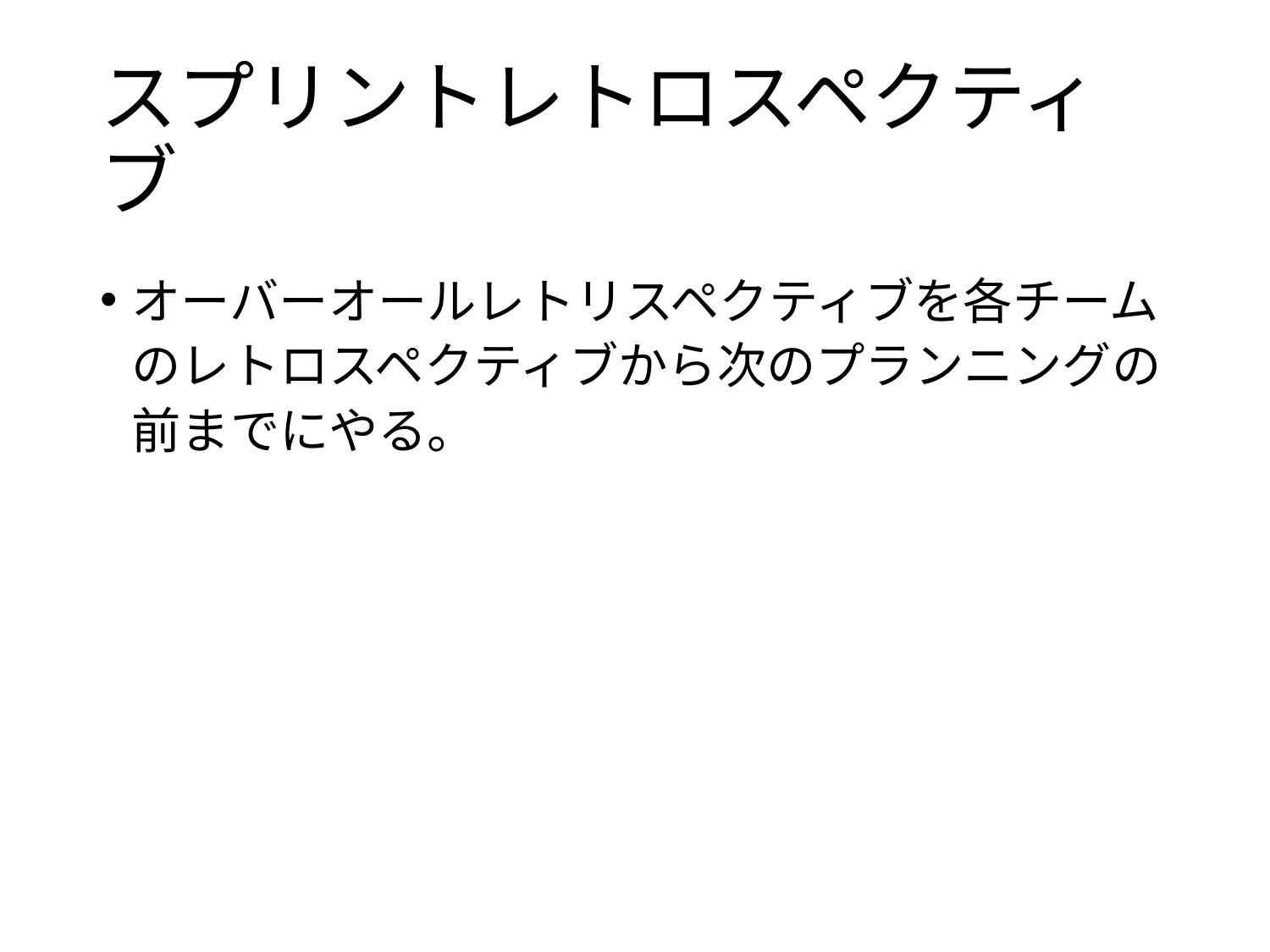

# スプリントレトロスペクティブ
オーバーオールレトリスペクティブを各チームのレトロスペクティブから次のプランニングの前までにやる。